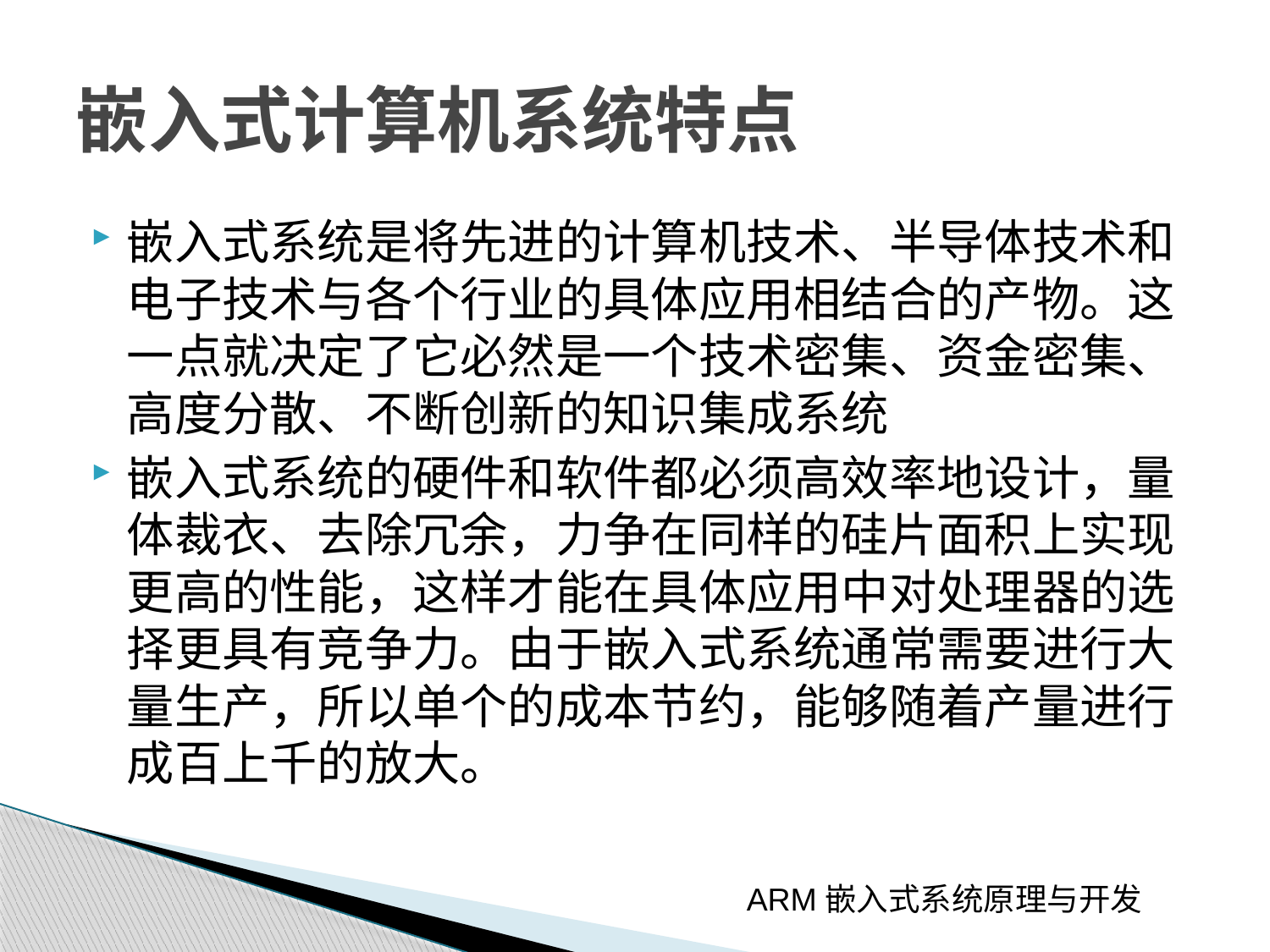

# 嵌入式计算机系统特点
嵌入式系统是将先进的计算机技术、半导体技术和电子技术与各个行业的具体应用相结合的产物。这一点就决定了它必然是一个技术密集、资金密集、高度分散、不断创新的知识集成系统
嵌入式系统的硬件和软件都必须高效率地设计，量体裁衣、去除冗余，力争在同样的硅片面积上实现更高的性能，这样才能在具体应用中对处理器的选择更具有竞争力。由于嵌入式系统通常需要进行大量生产，所以单个的成本节约，能够随着产量进行成百上千的放大。
ARM嵌入式系统原理与开发